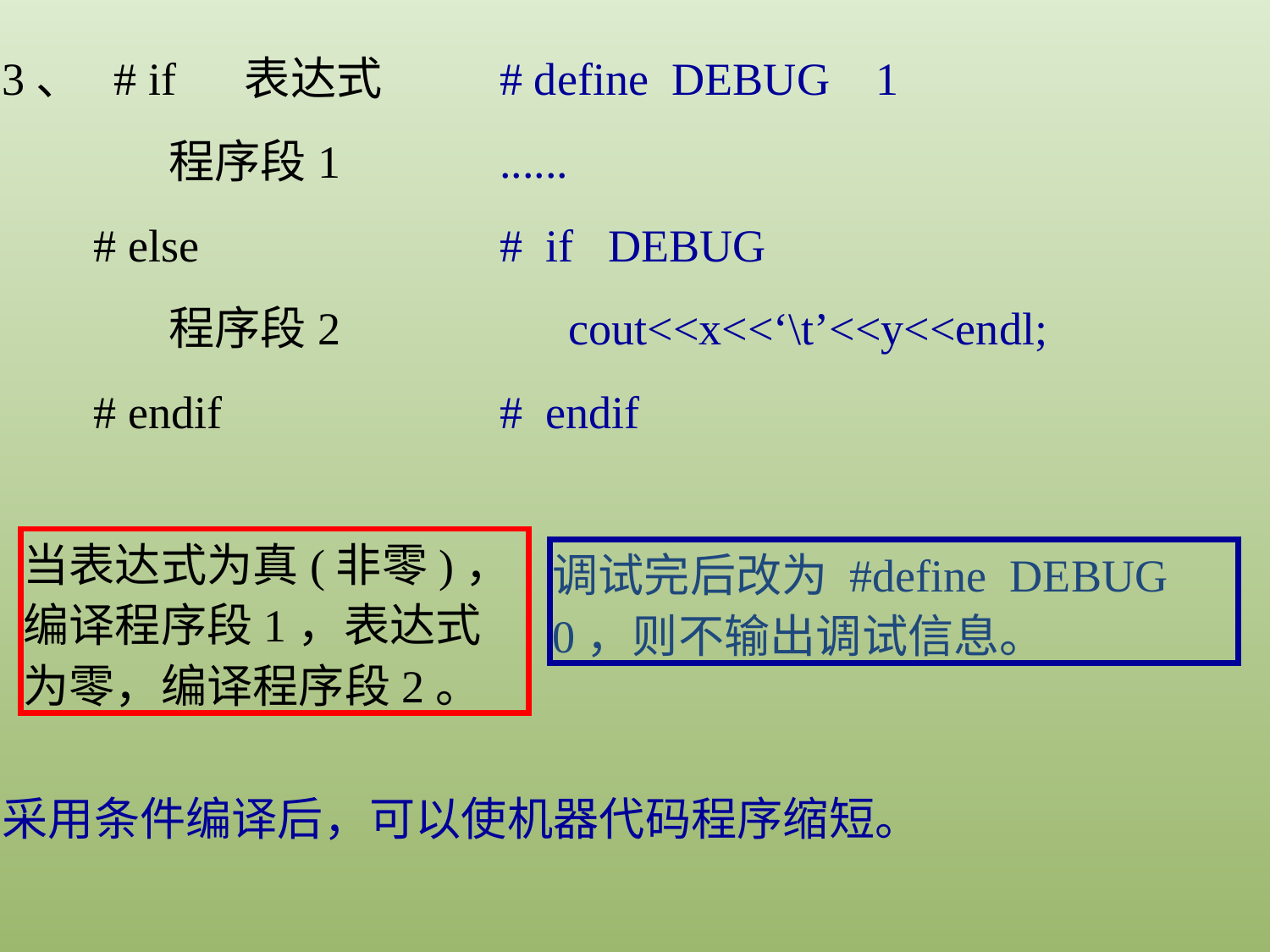

3、  # if     表达式
               程序段1
        # else
               程序段2
        # endif
# define  DEBUG    1
......
#  if   DEBUG
      cout<<x<<‘\t’<<y<<endl;
#  endif
当表达式为真(非零)，编译程序段1，表达式为零，编译程序段2。
调试完后改为 #define  DEBUG   0，则不输出调试信息。
采用条件编译后，可以使机器代码程序缩短。
274